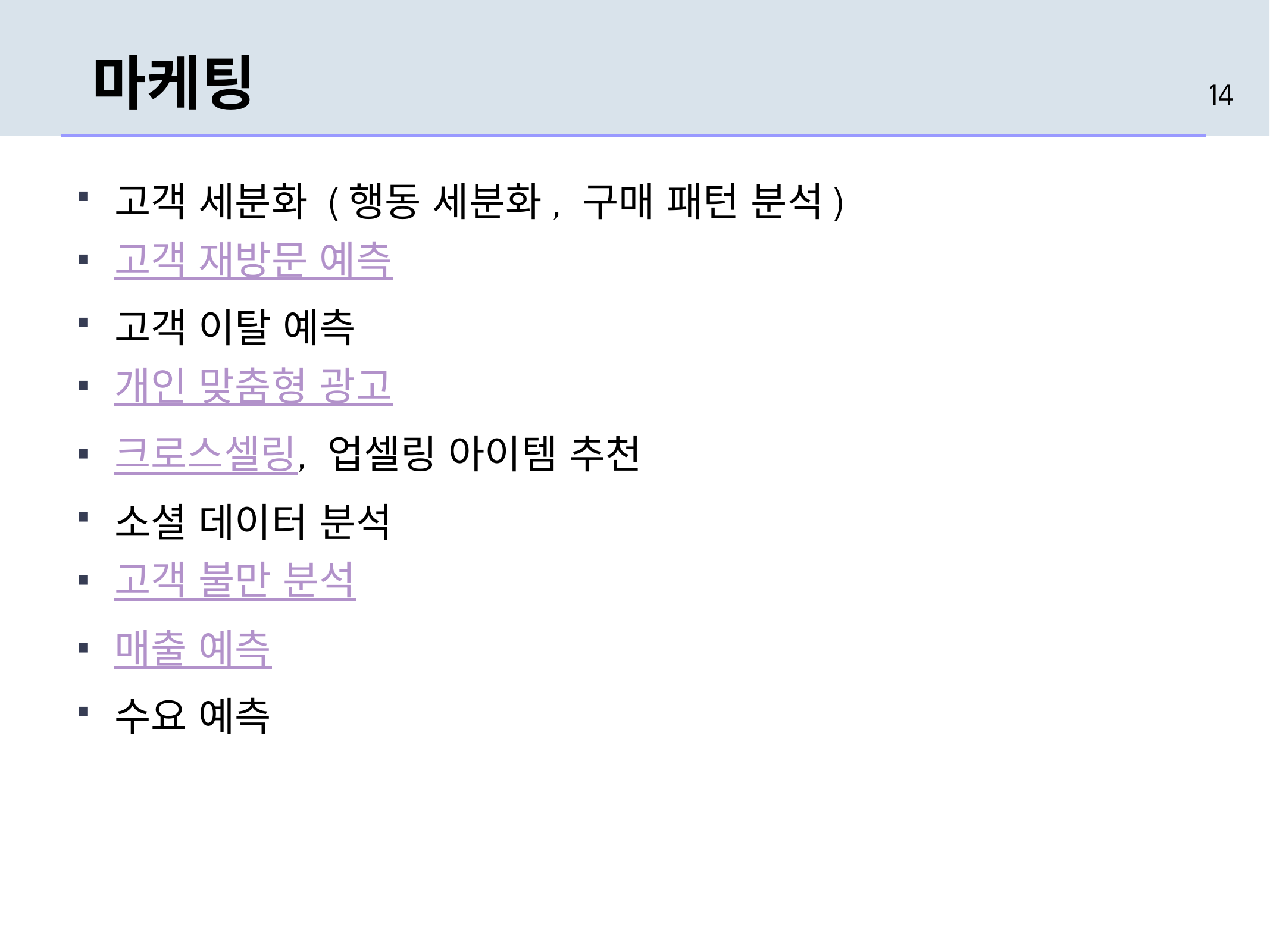

# 마케팅
14
고객 세분화 (행동 세분화, 구매 패턴 분석)
고객 재방문 예측
고객 이탈 예측
개인 맞춤형 광고
크로스셀링, 업셀링 아이템 추천
소셜 데이터 분석
고객 불만 분석
매출 예측
수요 예측